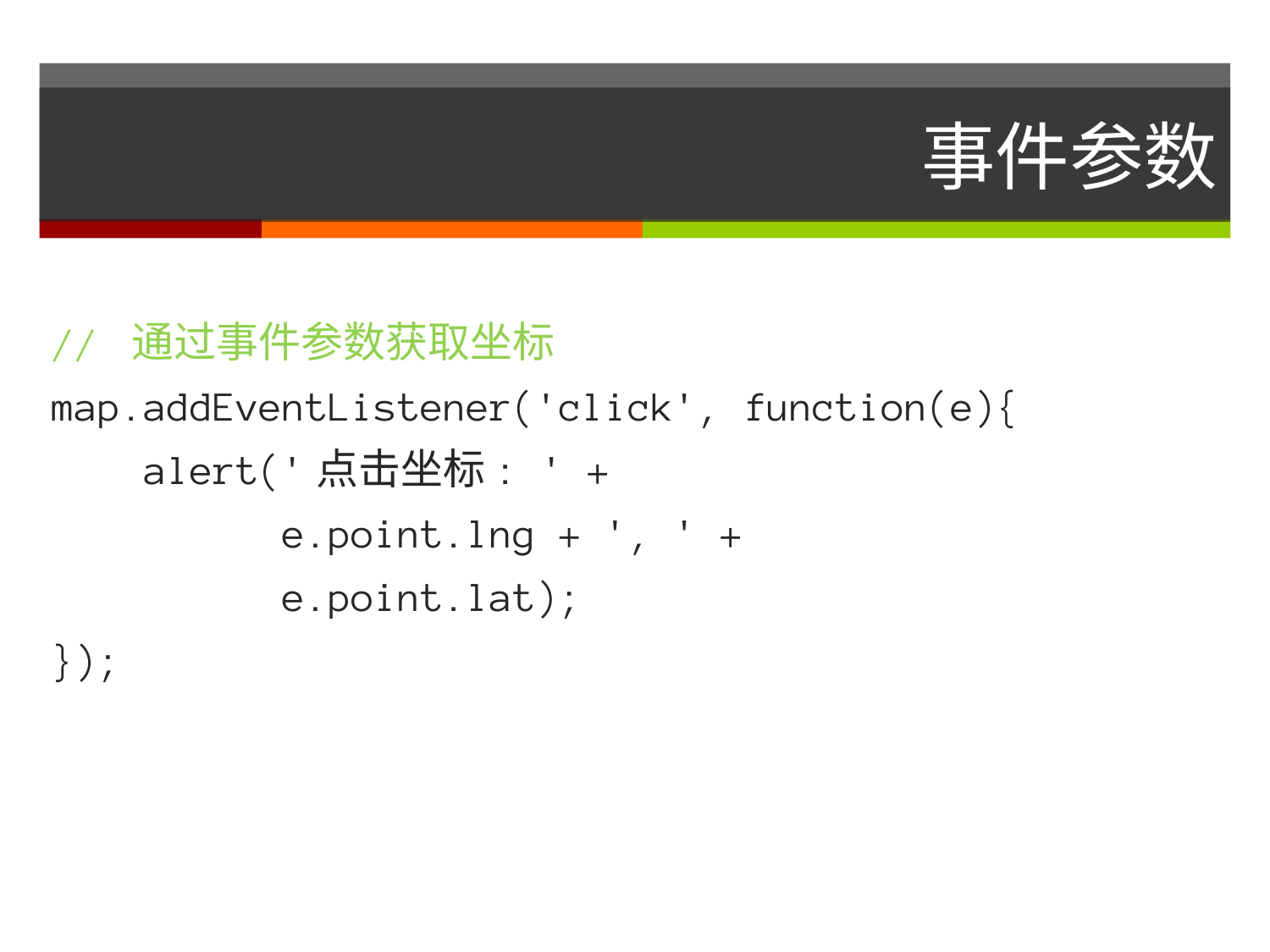

# 事件参数
// 通过事件参数获取坐标
map.addEventListener('click', function(e){
    alert('点击坐标: ' +
          e.point.lng + ', ' +
          e.point.lat);
});